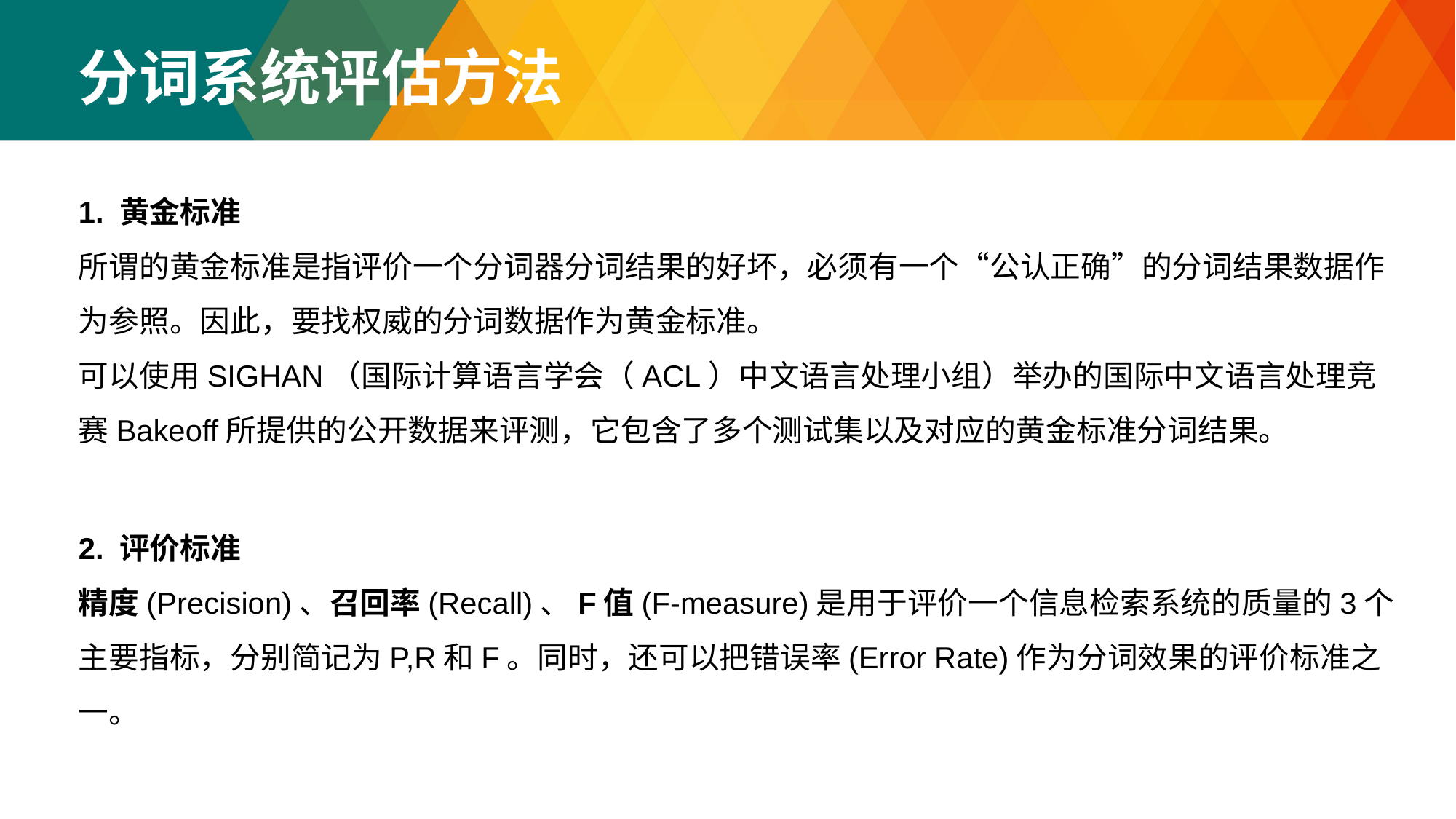

分词系统评估方法
1. 黄金标准
所谓的黄金标准是指评价一个分词器分词结果的好坏，必须有一个“公认正确”的分词结果数据作为参照。因此，要找权威的分词数据作为黄金标准。
可以使用SIGHAN（国际计算语言学会（ACL）中文语言处理小组）举办的国际中文语言处理竞赛Bakeoff所提供的公开数据来评测，它包含了多个测试集以及对应的黄金标准分词结果。
2. 评价标准
精度(Precision)、召回率(Recall)、F值(F-measure)是用于评价一个信息检索系统的质量的3个主要指标，分别简记为P,R和F。同时，还可以把错误率(Error Rate)作为分词效果的评价标准之一。